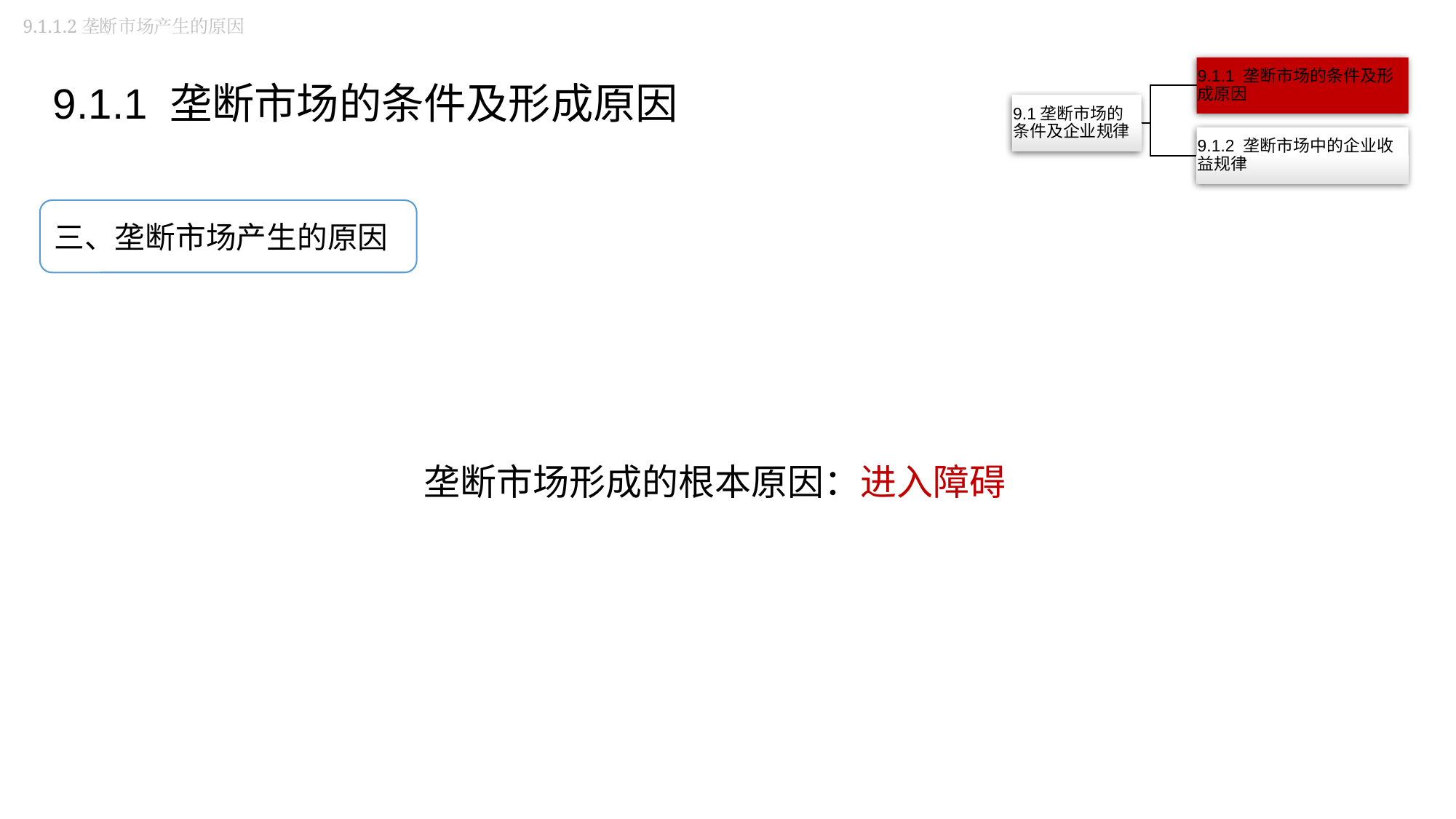

9.1垄断市场的条件及企业规律
9.1.1 垄断市场的条件及形成原因
9.1.2 垄断市场中的企业收益规律
9.1.1.2垄断市场产生的原因
9.1.1 垄断市场的条件及形成原因
三、垄断市场产生的原因
垄断市场形成的根本原因：进入障碍